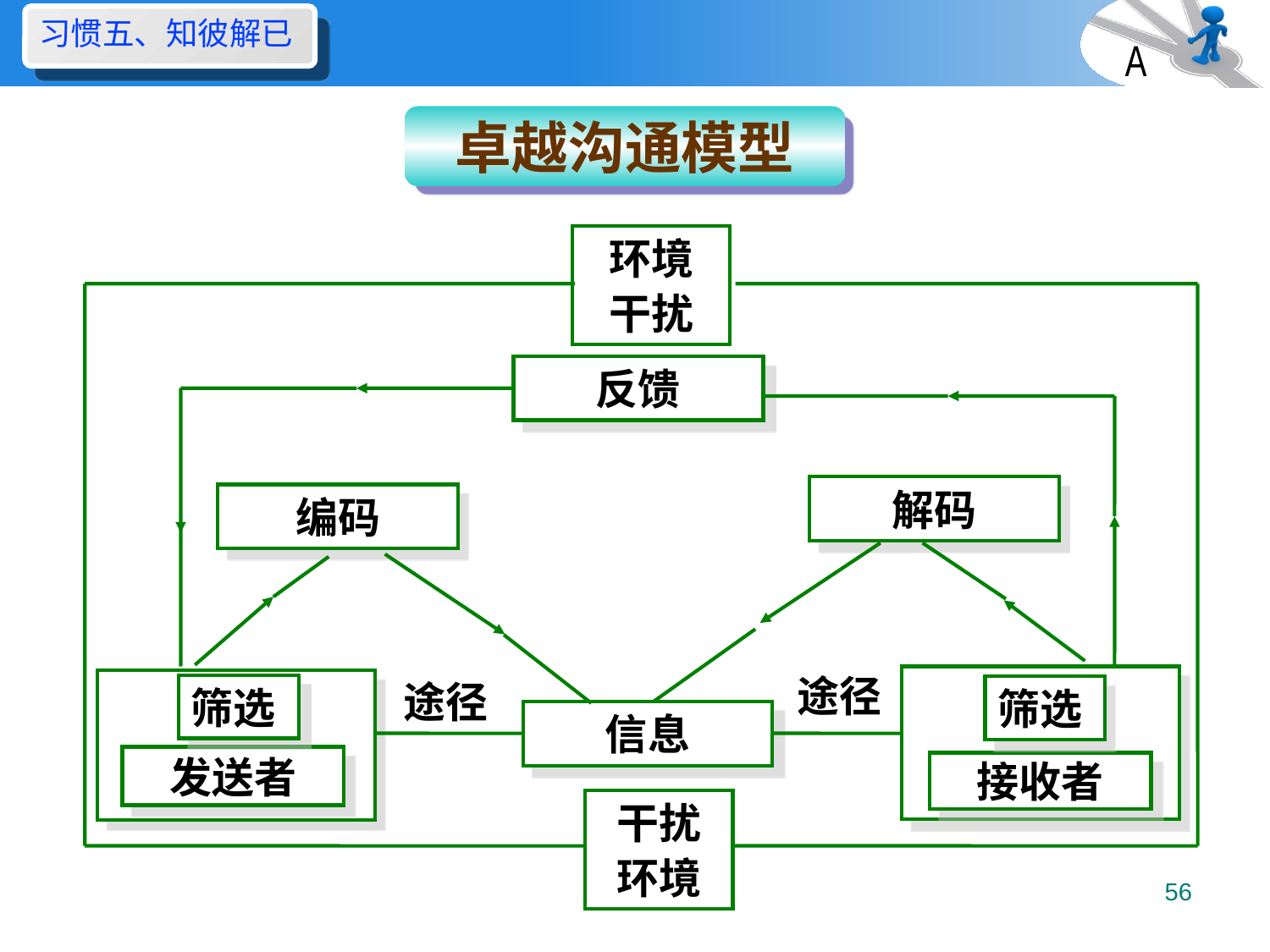

习惯五、知彼解已
A
卓越沟通模型
环境
干扰

反馈

解码
编码

途径

筛选
接收者
途径
信息

干扰
环境

筛选
发送者
56